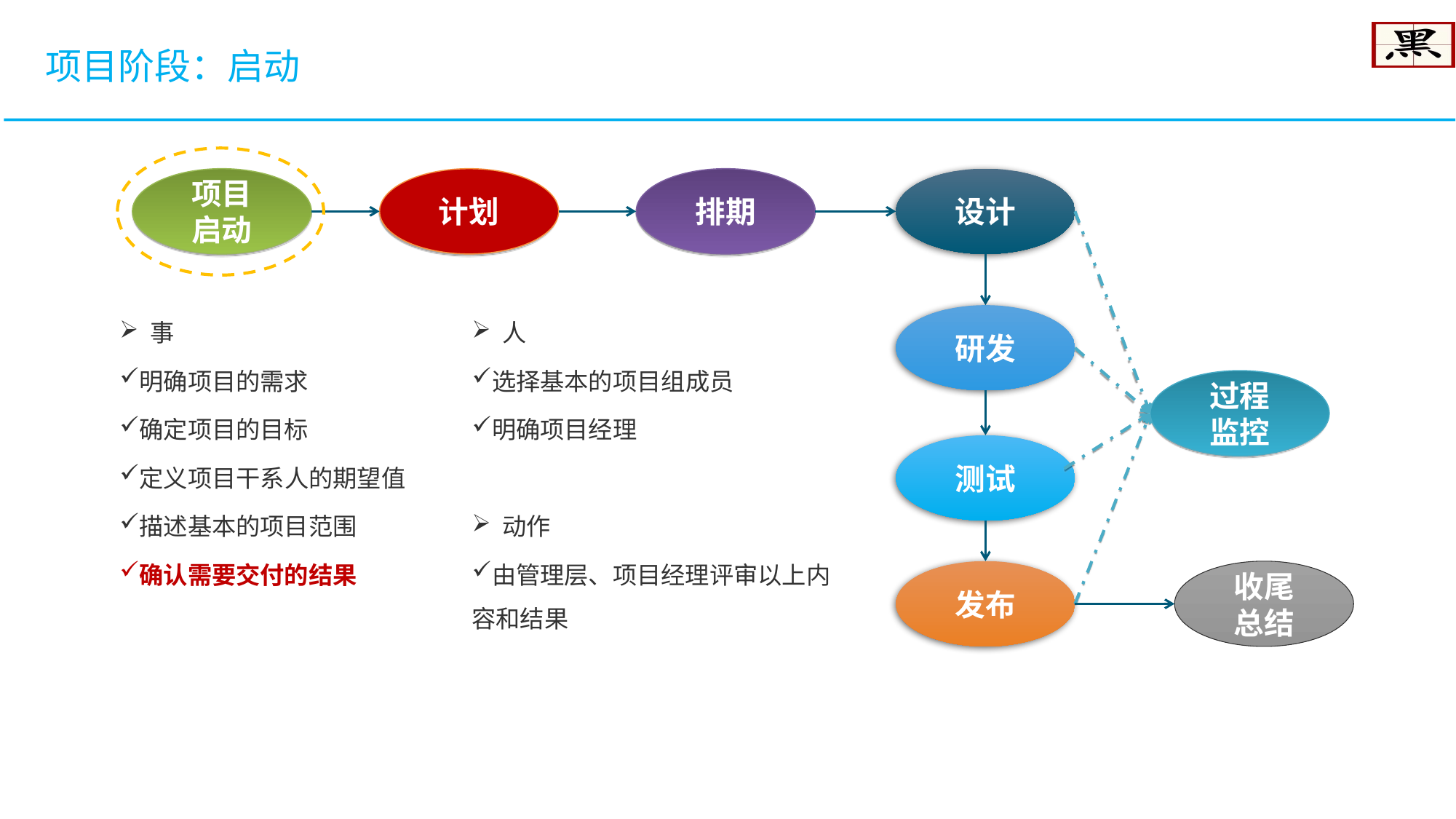

项目阶段：启动

项目
启动
计划
排期
设计
 事
明确项目的需求
确定项目的目标
定义项目干系人的期望值
描述基本的项目范围
确认需要交付的结果

 人
选择基本的项目组成员
明确项目经理

 动作
由管理层、项目经理评审以上内容和结果

研发
过程
监控
测试
发布
收尾
总结